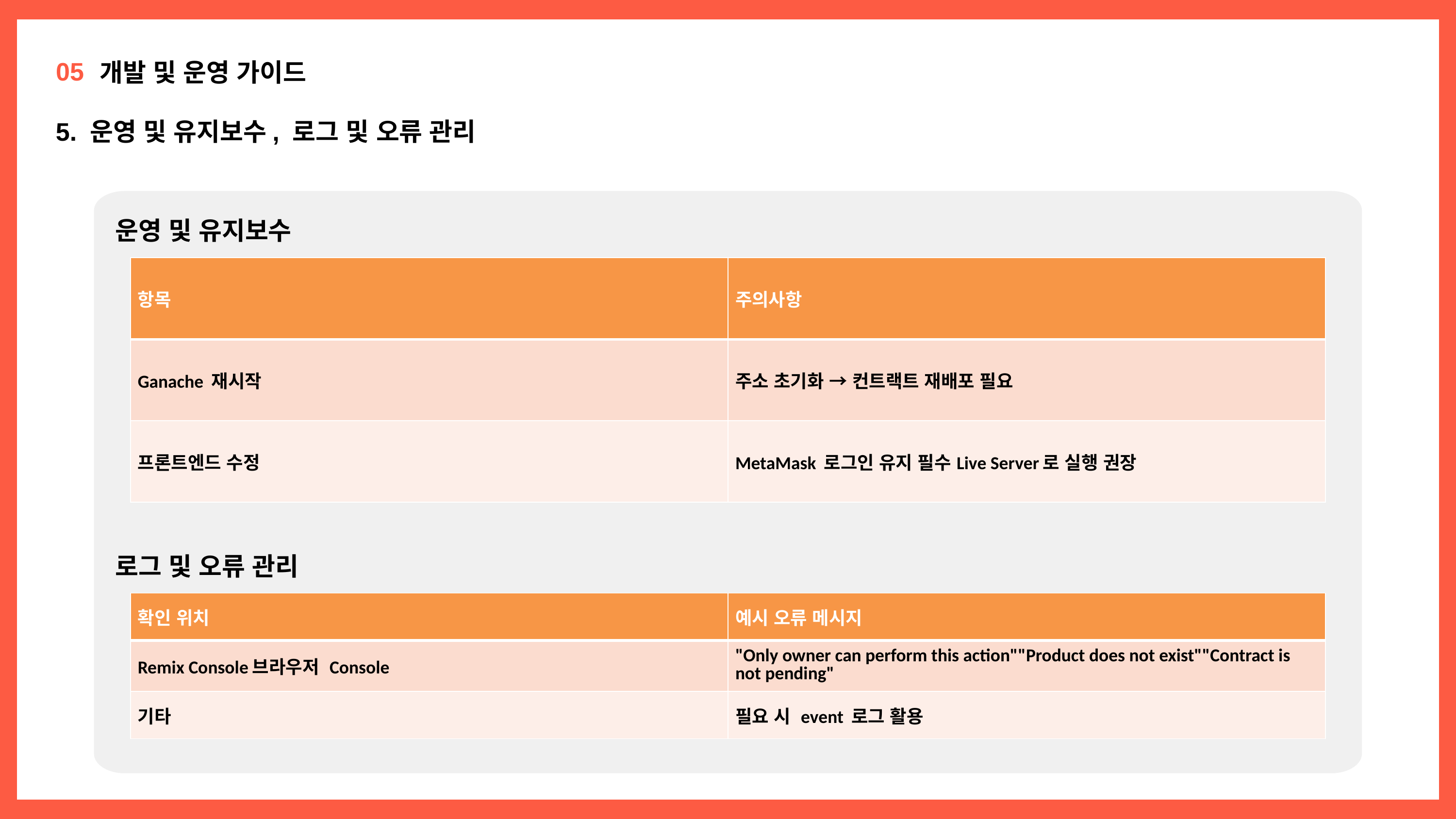

05
개발 및 운영 가이드
5. 운영 및 유지보수, 로그 및 오류 관리

운영 및 유지보수
| 항목 | 주의사항 |
| --- | --- |
| Ganache 재시작 | 주소 초기화 → 컨트랙트 재배포 필요 |
| 프론트엔드 수정 | MetaMask 로그인 유지 필수Live Server로 실행 권장 |
로그 및 오류 관리
| 확인 위치 | 예시 오류 메시지 |
| --- | --- |
| Remix Console브라우저 Console | "Only owner can perform this action""Product does not exist""Contract is not pending" |
| 기타 | 필요 시 event 로그 활용 |